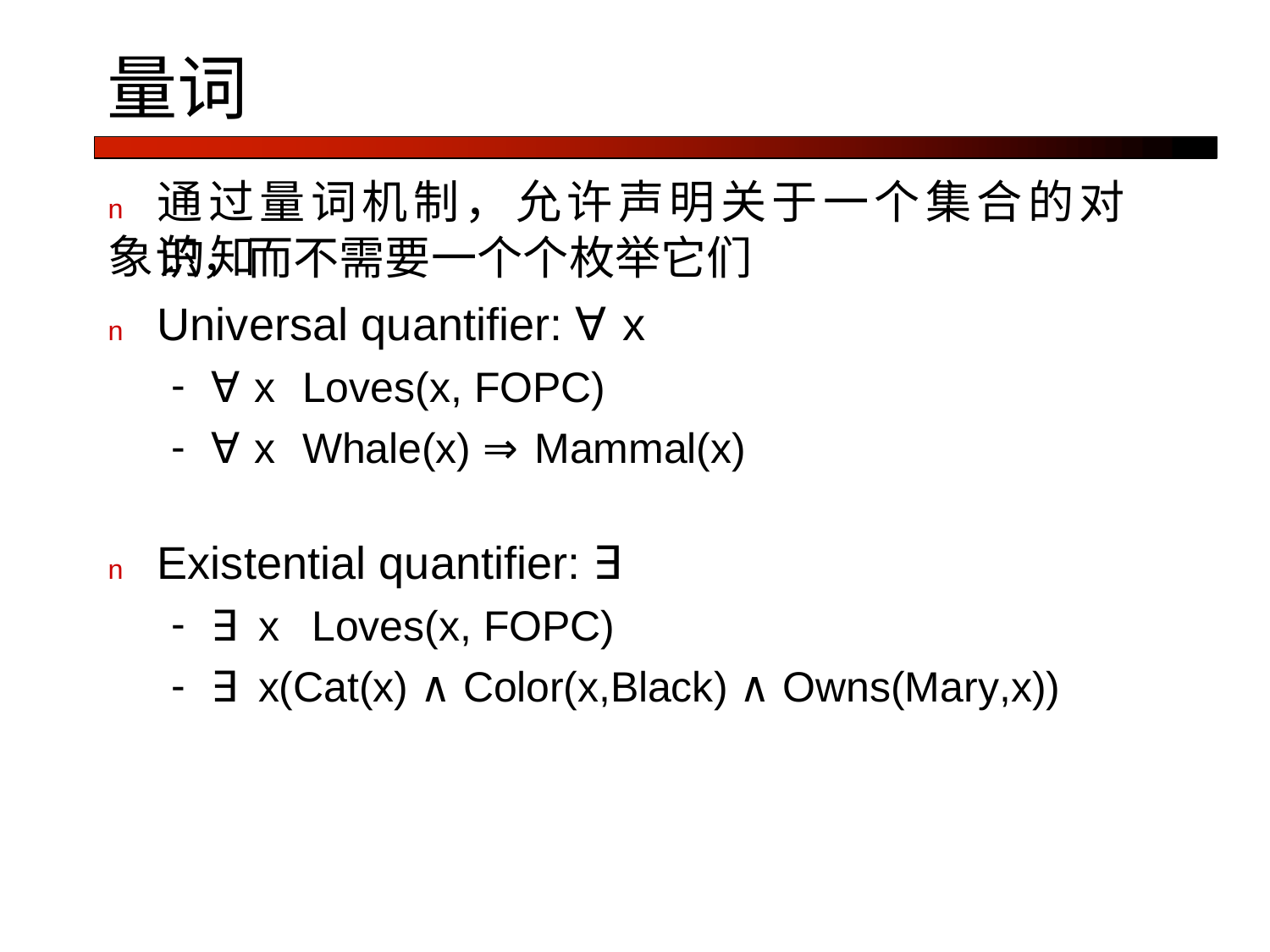

量词

n	通过量词机制，允许声明关于一个集合的对象的知
识，而不需要一个个枚举它们

n	Universal quantifier: ∀x

∀x Loves(x, FOPC)

∀x Whale(x) ⇒ Mammal(x)

n	Existential quantifier: ∃

∃x Loves(x, FOPC)

∃x(Cat(x) ∧ Color(x,Black) ∧ Owns(Mary,x))